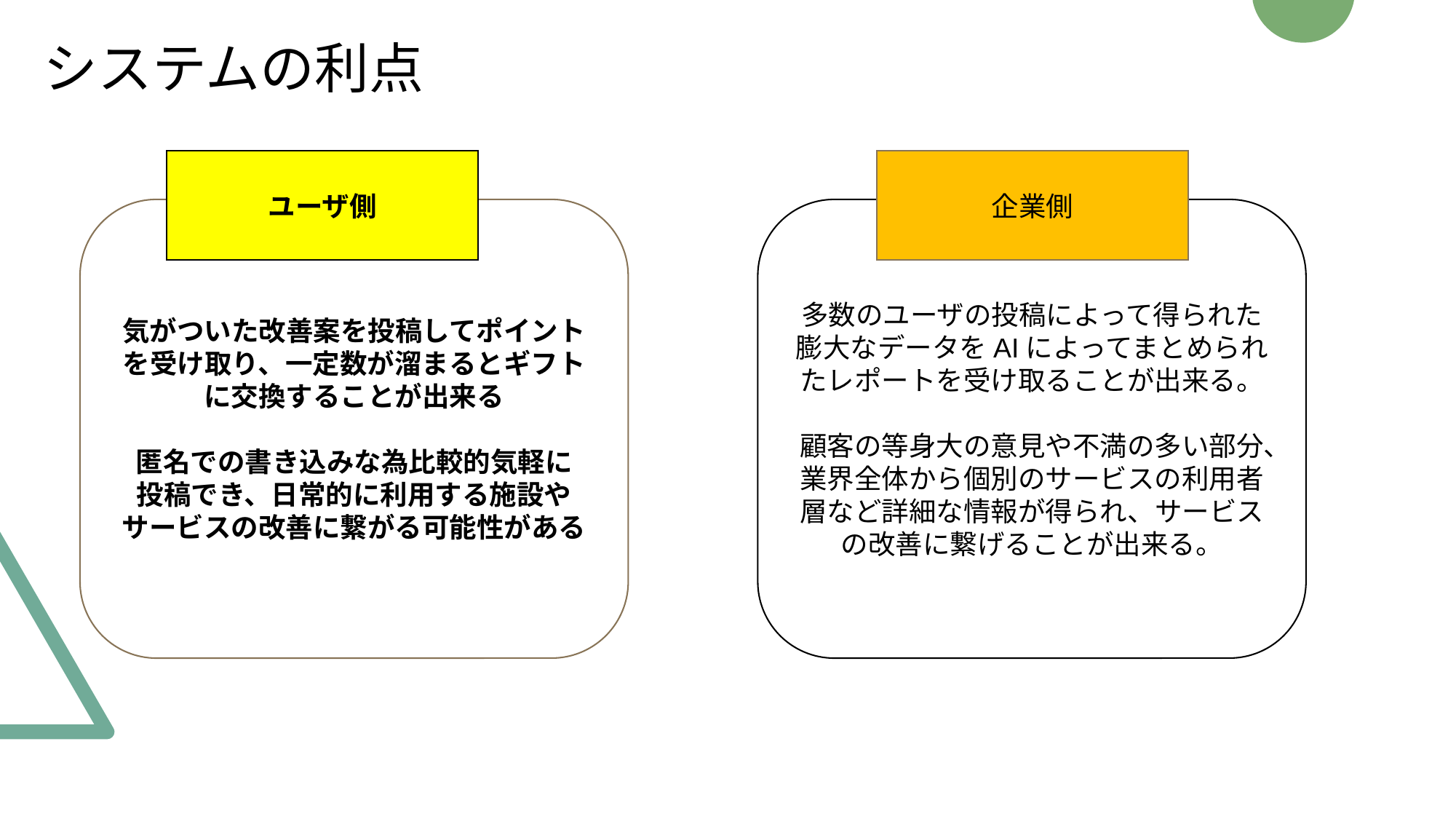

システムの利点
企業側
ユーザ側
気がついた改善案を投稿してポイントを受け取り、一定数が溜まるとギフトに交換することが出来る

匿名での書き込みな為比較的気軽に
投稿でき、日常的に利用する施設や
サービスの改善に繋がる可能性がある
多数のユーザの投稿によって得られた膨大なデータをAIによってまとめられたレポートを受け取ることが出来る。

顧客の等身大の意見や不満の多い部分、業界全体から個別のサービスの利用者層など詳細な情報が得られ、サービスの改善に繋げることが出来る。